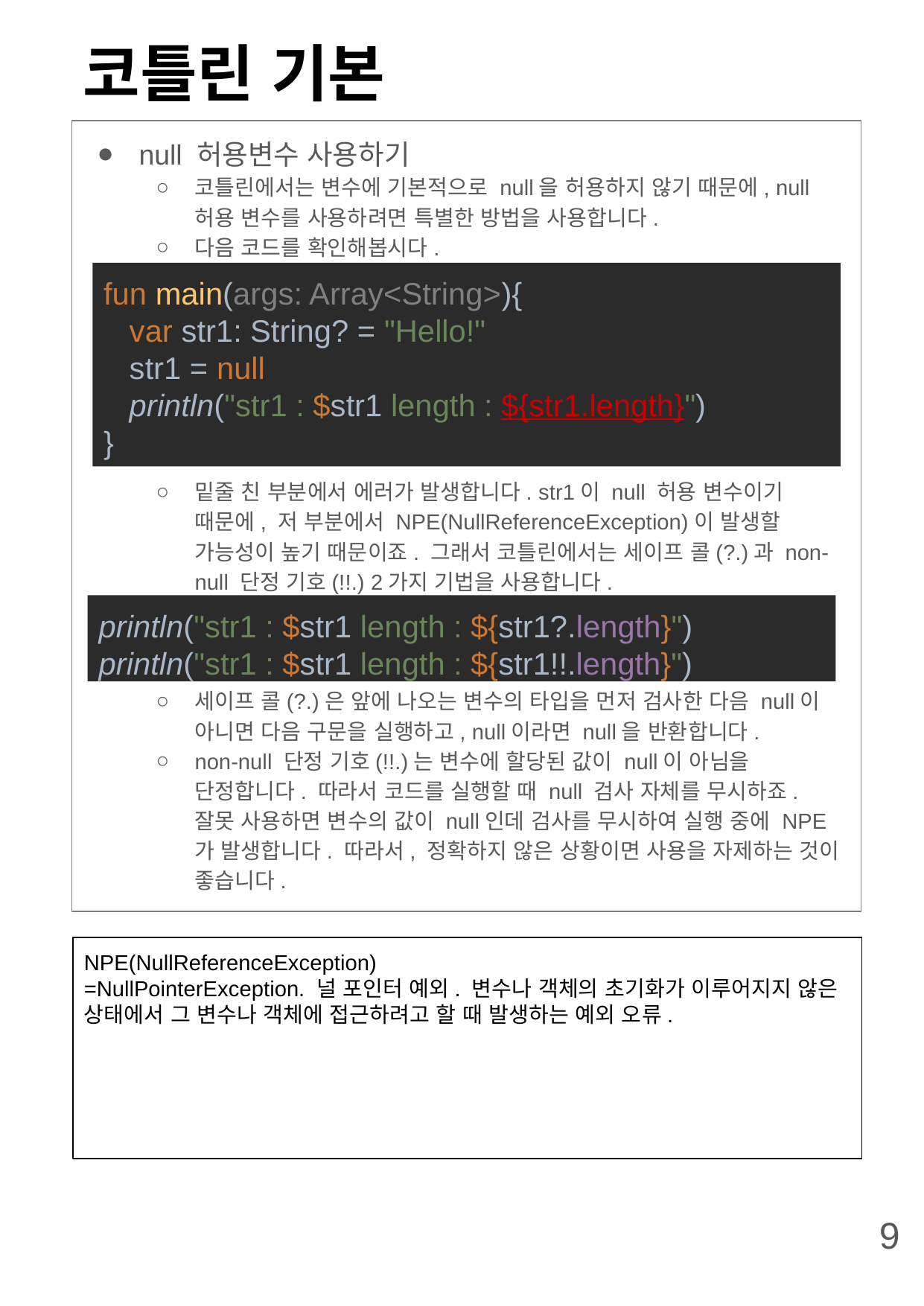

# 코틀린 기본
null 허용변수 사용하기
코틀린에서는 변수에 기본적으로 null을 허용하지 않기 때문에, null 허용 변수를 사용하려면 특별한 방법을 사용합니다.
다음 코드를 확인해봅시다.

밑줄 친 부분에서 에러가 발생합니다. str1이 null 허용 변수이기 때문에, 저 부분에서 NPE(NullReferenceException)이 발생할 가능성이 높기 때문이죠. 그래서 코틀린에서는 세이프 콜(?.)과 non-null 단정 기호(!!.) 2가지 기법을 사용합니다.

세이프 콜(?.)은 앞에 나오는 변수의 타입을 먼저 검사한 다음 null이 아니면 다음 구문을 실행하고, null이라면 null을 반환합니다.
non-null 단정 기호(!!.)는 변수에 할당된 값이 null이 아님을 단정합니다. 따라서 코드를 실행할 때 null 검사 자체를 무시하죠. 잘못 사용하면 변수의 값이 null인데 검사를 무시하여 실행 중에 NPE가 발생합니다. 따라서, 정확하지 않은 상황이면 사용을 자제하는 것이 좋습니다.
fun main(args: Array<String>){
   var str1: String? = "Hello!"
   str1 = null
   println("str1 : $str1 length : ${str1.length}")
}
println("str1 : $str1 length : ${str1?.length}")
println("str1 : $str1 length : ${str1!!.length}")
NPE(NullReferenceException)
=NullPointerException. 널 포인터 예외. 변수나 객체의 초기화가 이루어지지 않은 상태에서 그 변수나 객체에 접근하려고 할 때 발생하는 예외 오류.
9